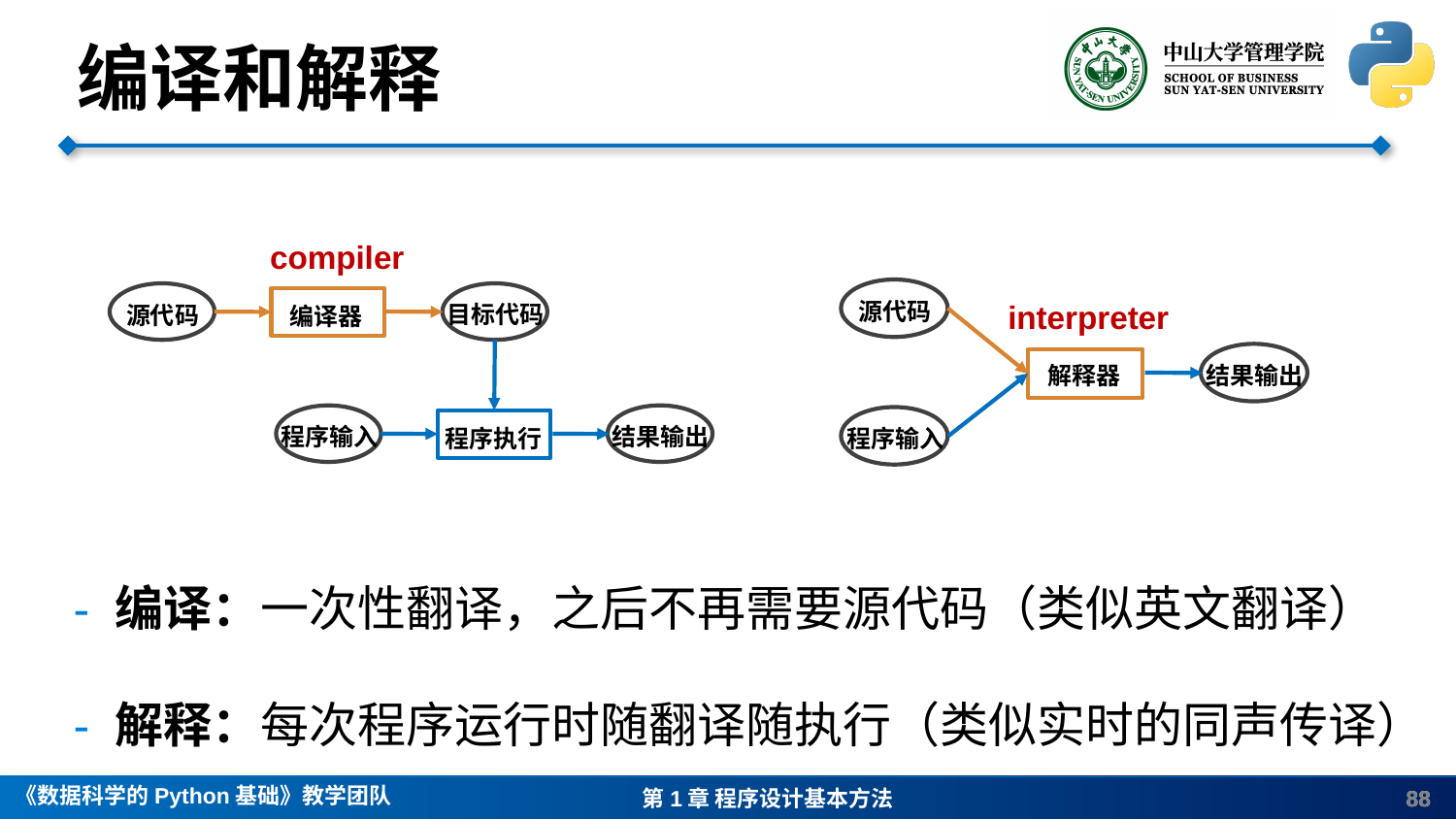

编译和解释
compiler
interpreter

源代码

结果输出

解释器

程序输入

源代码

目标代码

编译器

程序输入

结果输出

程序执行
         - 编译：一次性翻译，之后不再需要源代码（类似英文翻译）
         - 解释：每次程序运行时随翻译随执行（类似实时的同声传译）
88